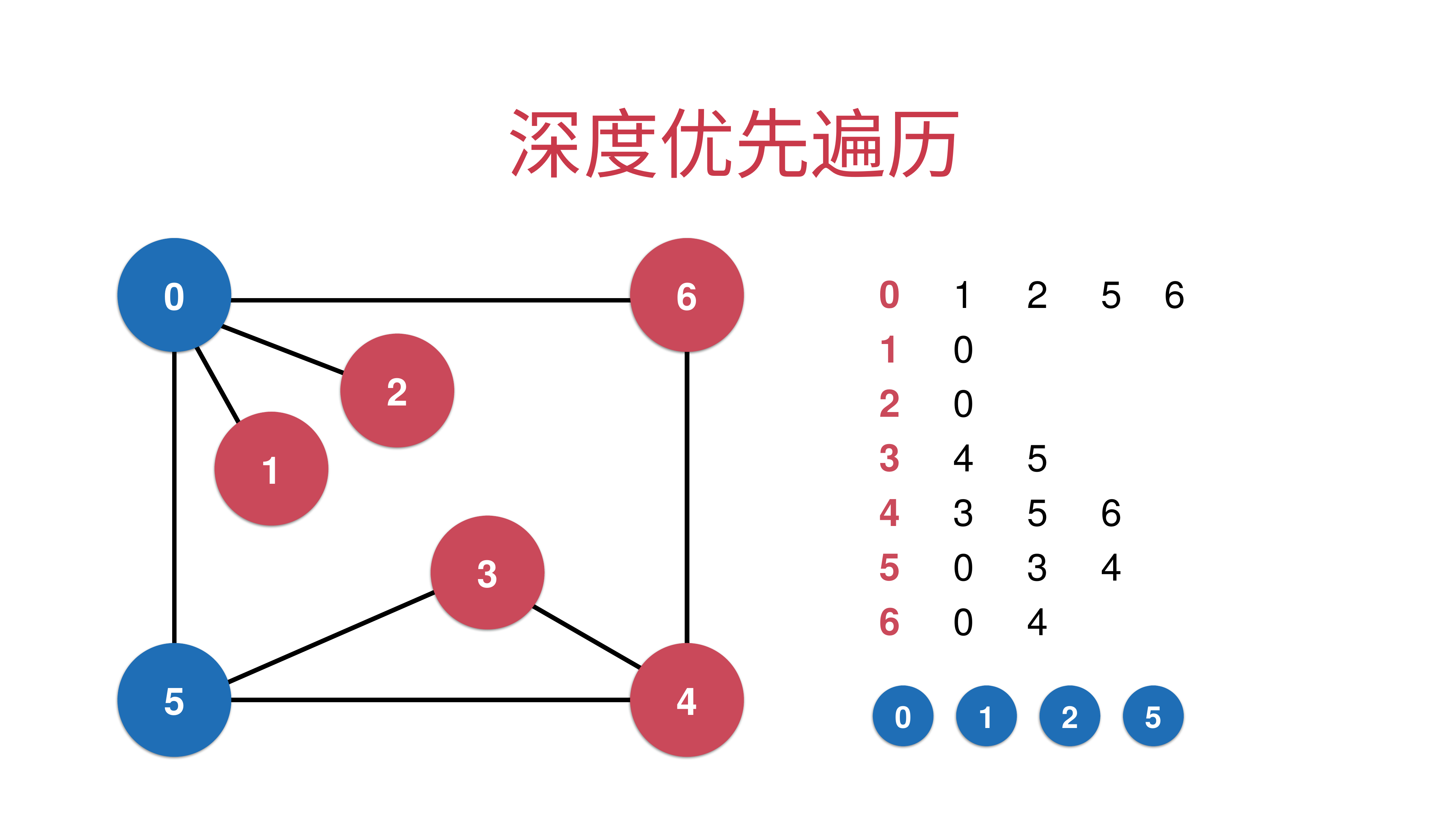

# 深度优先遍历
0
6
0     1     2     5    6
1     0
2     0
3     4     5
4     3     5     6
5     0     3     4
6     0     4

2
1
3

5
4
0
1
2
5